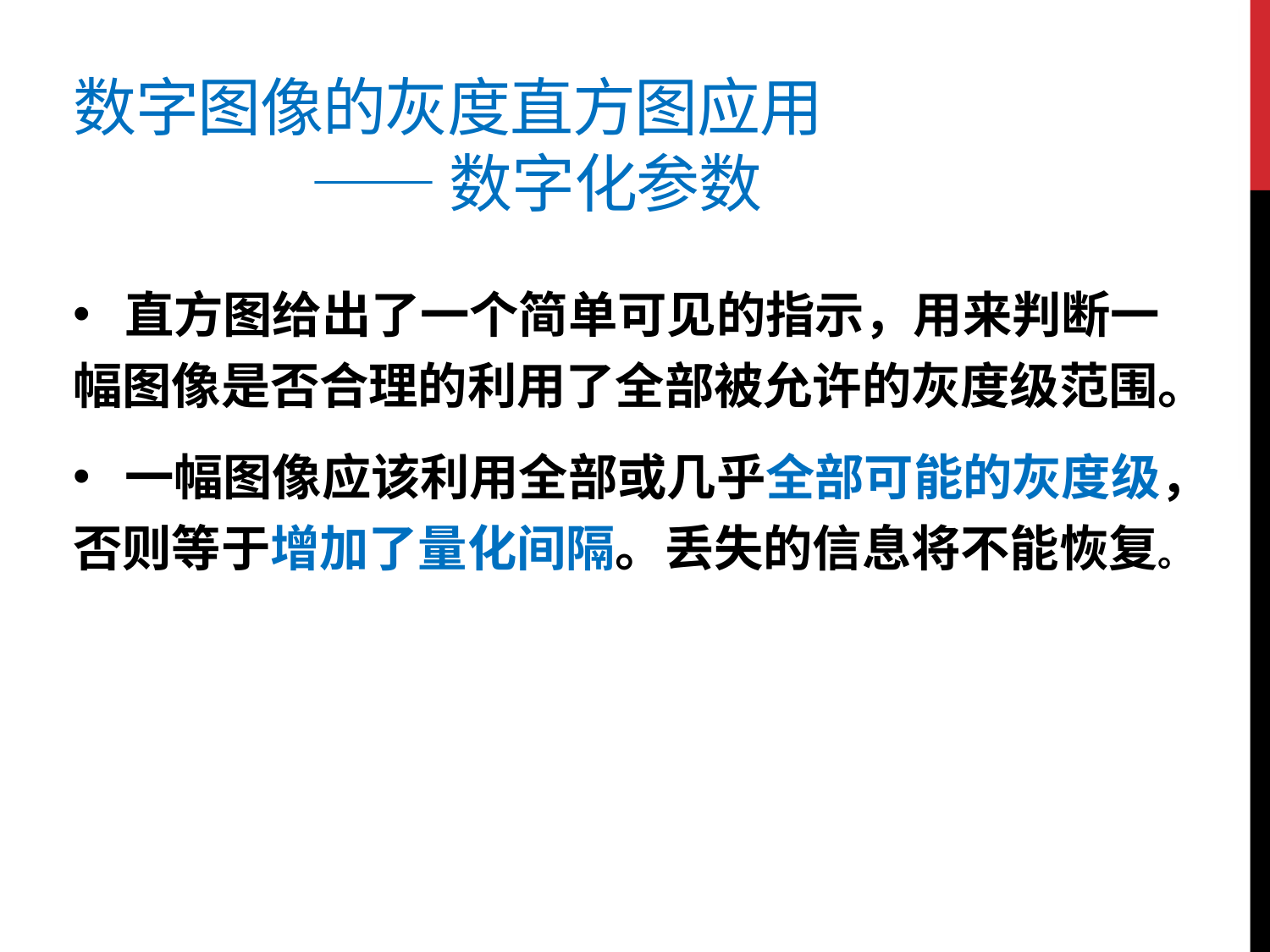

# 数字图像的灰度直方图应用 —— 数字化参数
  直方图给出了一个简单可见的指示，用来判断一幅图像是否合理的利用了全部被允许的灰度级范围。
  一幅图像应该利用全部或几乎全部可能的灰度级，否则等于增加了量化间隔。丢失的信息将不能恢复。